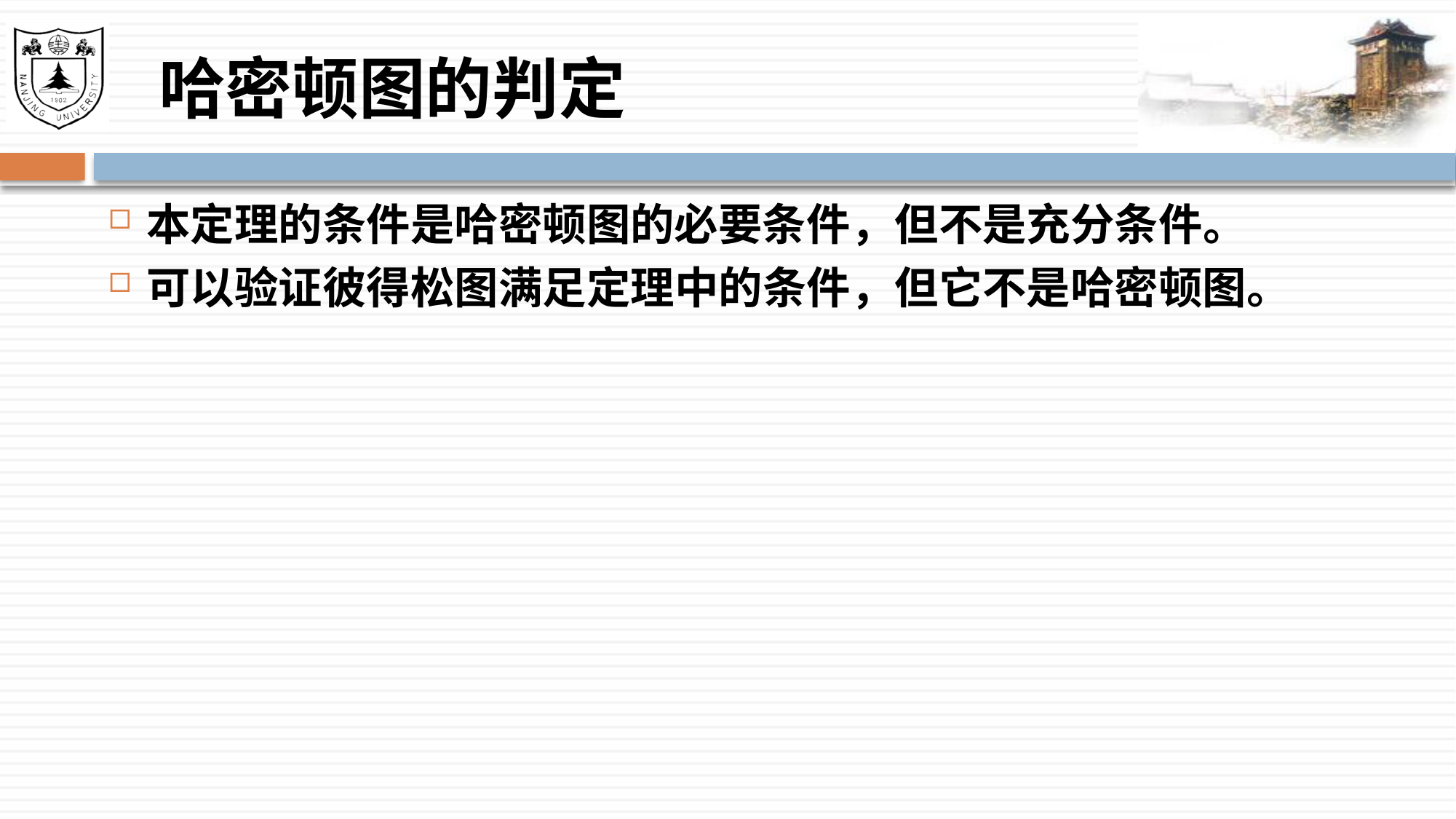

# 哈密顿图的判定
本定理的条件是哈密顿图的必要条件，但不是充分条件。
可以验证彼得松图满足定理中的条件，但它不是哈密顿图。